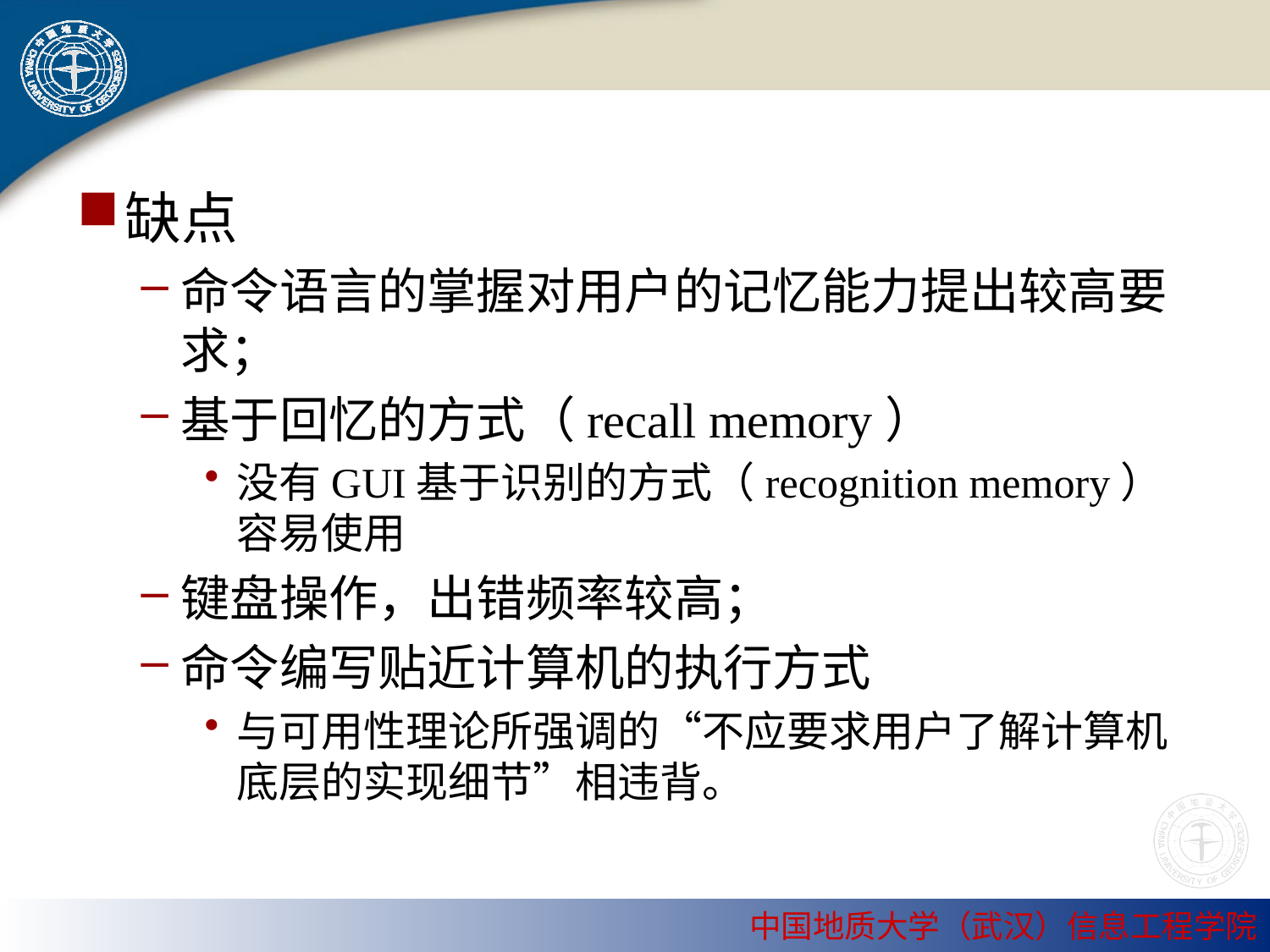

#
缺点
命令语言的掌握对用户的记忆能力提出较高要求；
基于回忆的方式（recall memory）
没有GUI基于识别的方式（recognition memory）容易使用
键盘操作，出错频率较高；
命令编写贴近计算机的执行方式
与可用性理论所强调的“不应要求用户了解计算机底层的实现细节”相违背。